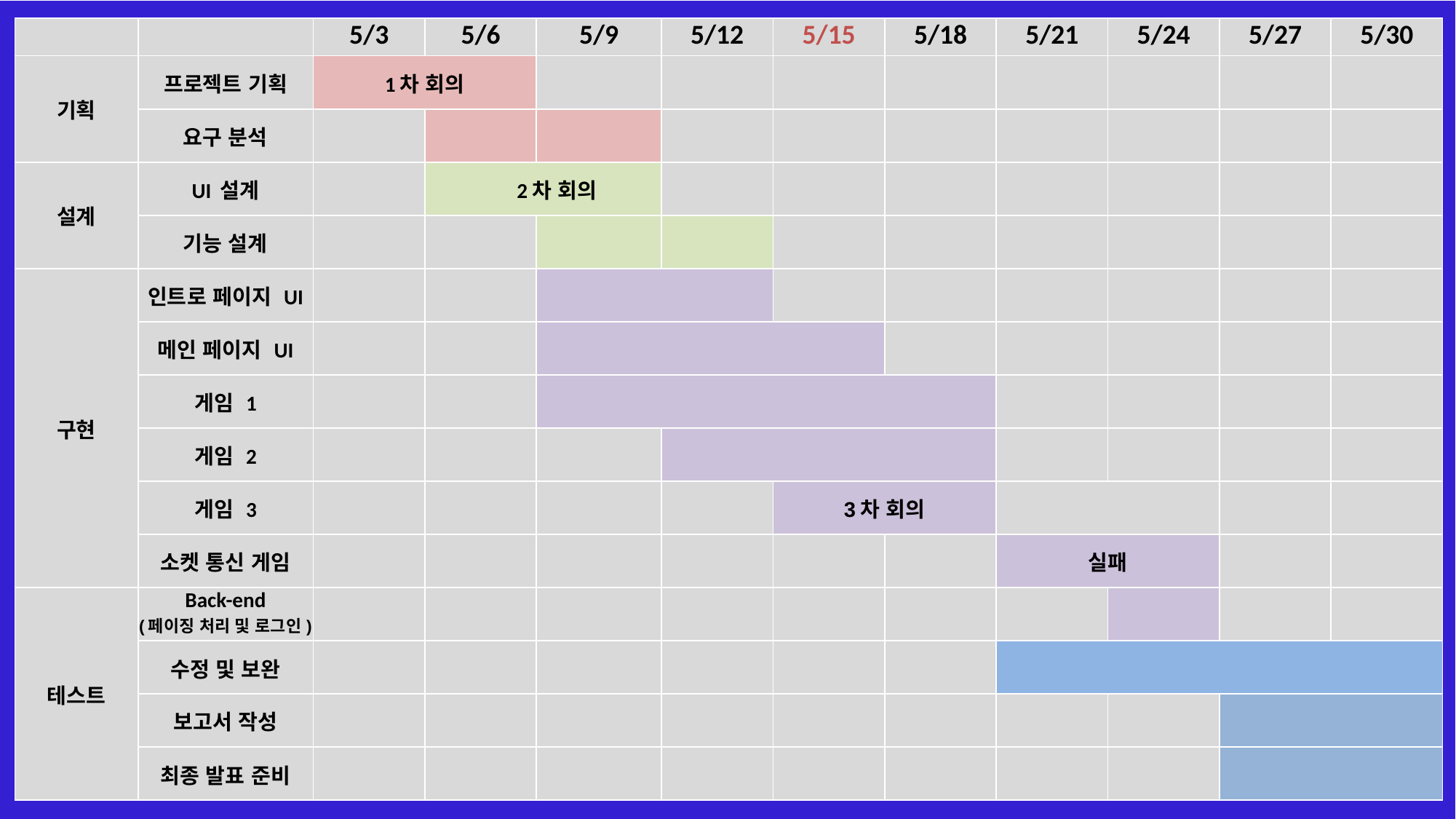

|  |  | 5/3 | 5/6 | 5/9 | 5/12 | 5/15 | 5/18 | 5/21 | 5/24 | 5/27 | 5/30 |
| --- | --- | --- | --- | --- | --- | --- | --- | --- | --- | --- | --- |
| 기획 | 프로젝트 기획 | 1차 회의 |  |  |  |  |  |  |  |  |  |
|  | 요구 분석 |  |  |  |  |  |  |  |  |  |  |
| 설계 | UI 설계 |  | 2차 회의 |  |  |  |  |  |  |  |  |
|  | 기능 설계 |  |  |  |  |  |  |  |  |  |  |
| 구현 | 인트로 페이지 UI |  |  |  |  |  |  |  |  |  |  |
|  | 메인 페이지 UI |  |  |  |  |  |  |  |  |  |  |
|  | 게임 1 |  |  |  |  |  |  |  |  |  |  |
|  | 게임 2 |  |  |  |  |  |  |  |  |  |  |
|  | 게임 3 |  |  |  |  | 3차 회의 |  |  |  |  |  |
|  | 소켓 통신 게임 |  |  |  |  |  |  | 실패 |  |  |  |
| 테스트 | Back-end (페이징 처리 및 로그인) |  |  |  |  |  |  |  |  |  |  |
|  | 수정 및 보완 |  |  |  |  |  |  |  |  |  |  |
|  | 보고서 작성 |  |  |  |  |  |  |  |  |  |  |
|  | 최종 발표 준비 |  |  |  |  |  |  |  |  |  |  |